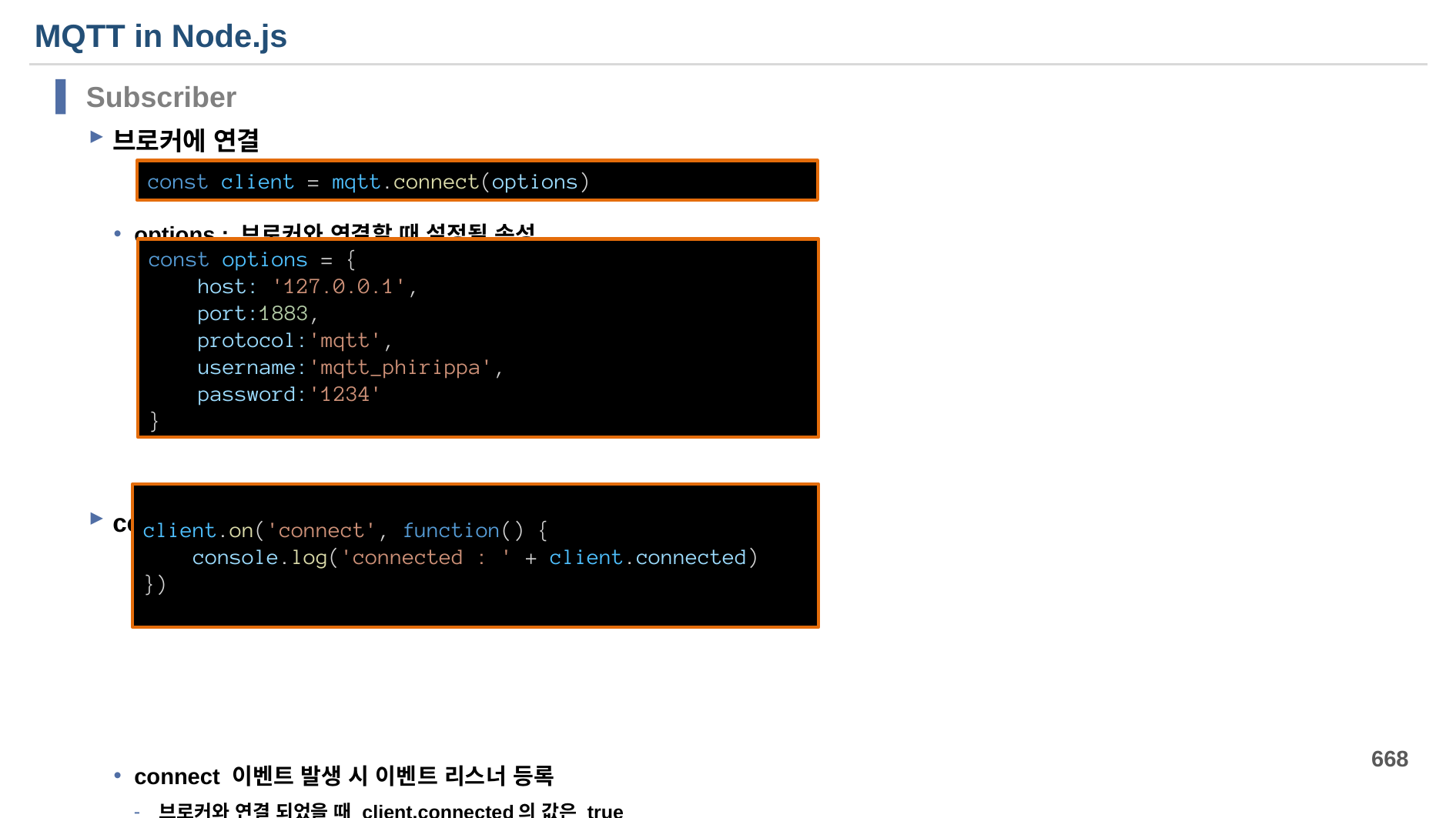

# MQTT in Node.js
Subscriber
브로커에 연결

options : 브로커와 연결할 때 설정될 속성

connet 이벤트

connect 이벤트 발생 시 이벤트 리스너 등록
브로커와 연결 되었을 때 client.connected의 값은 true

const client = mqtt.connect(options)
const options = {
    host: '127.0.0.1',
    port:1883,
    protocol:'mqtt',
    username:'mqtt_phirippa',
    password:'1234'
}
client.on('connect', function() {
    console.log('connected : ' + client.connected)
})
668